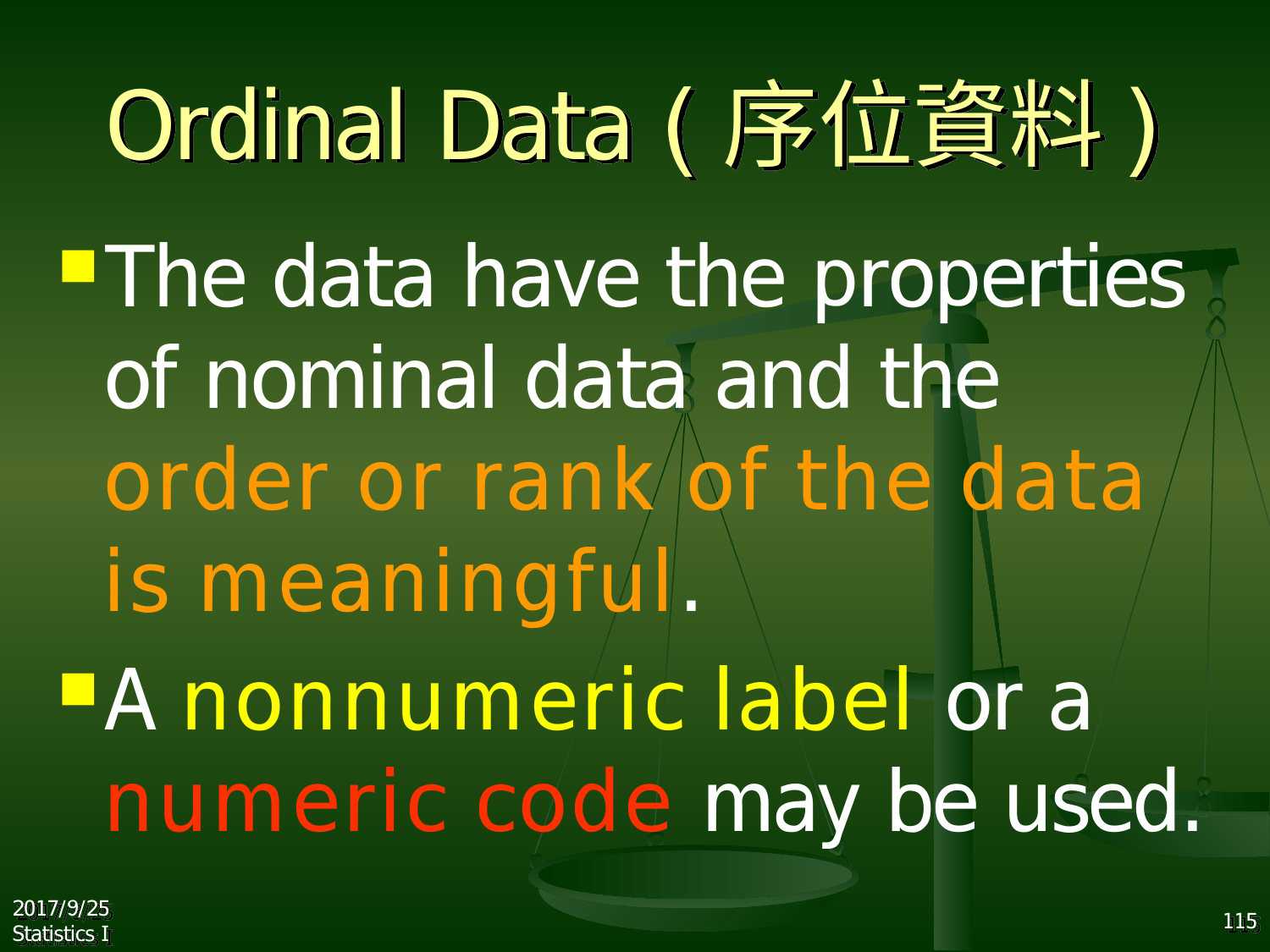

# Ordinal Data (序位資料)
The data have the properties of nominal data and the order or rank of the data is meaningful.
A nonnumeric label or a numeric code may be used.
2017/9/25
Statistics I
115